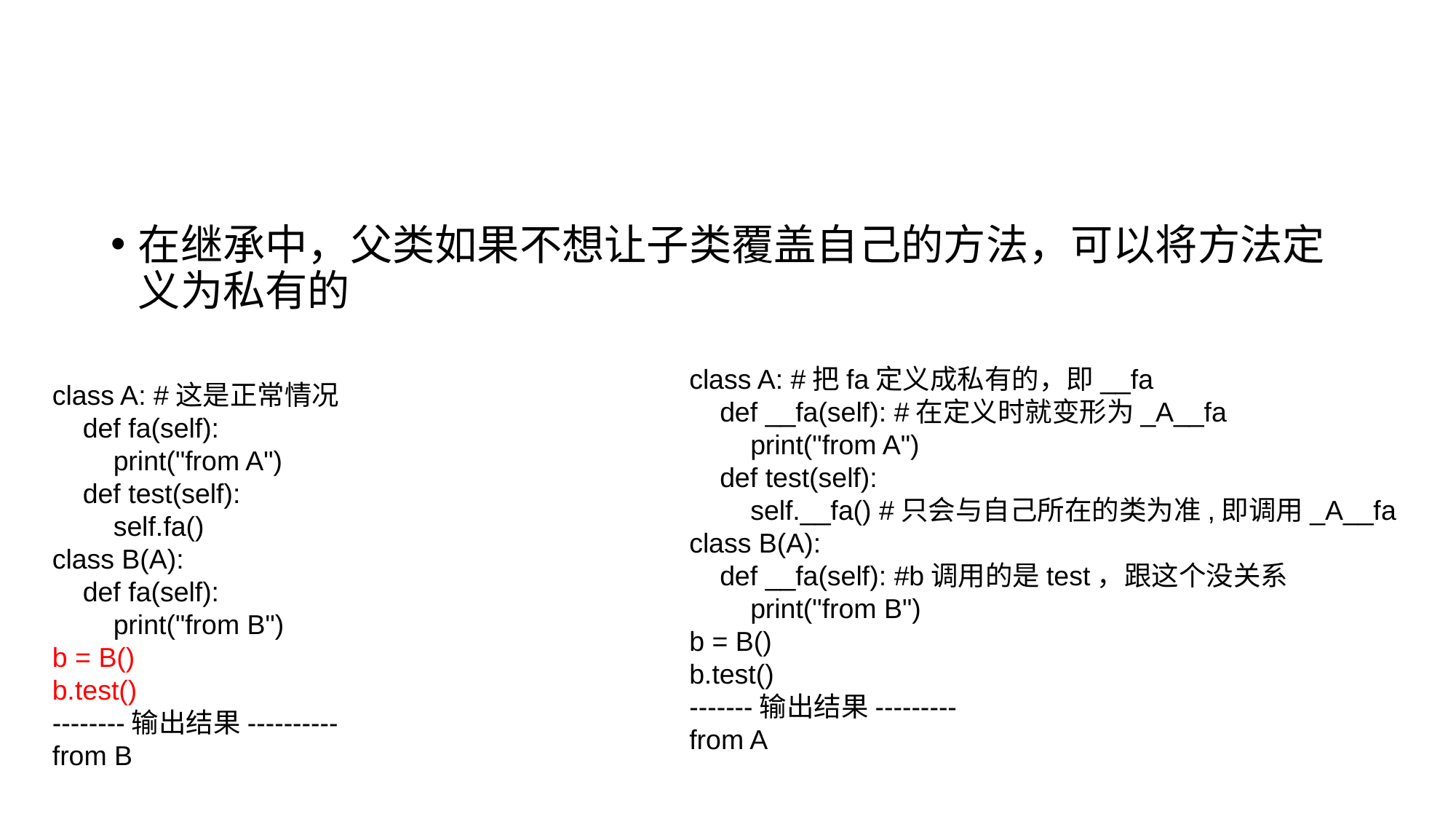

#
在继承中，父类如果不想让子类覆盖自己的方法，可以将方法定义为私有的

class A: #这是正常情况
    def fa(self):
        print("from A")
    def test(self):
        self.fa()
class B(A):
    def fa(self):
        print("from B")
b = B()
b.test()
--------输出结果----------
from B
class A: #把fa定义成私有的，即__fa
    def __fa(self): #在定义时就变形为_A__fa
        print("from A")
    def test(self):
        self.__fa() #只会与自己所在的类为准,即调用_A__fa
class B(A):
    def __fa(self): #b调用的是test，跟这个没关系
        print("from B")
b = B()
b.test()
-------输出结果---------
from A